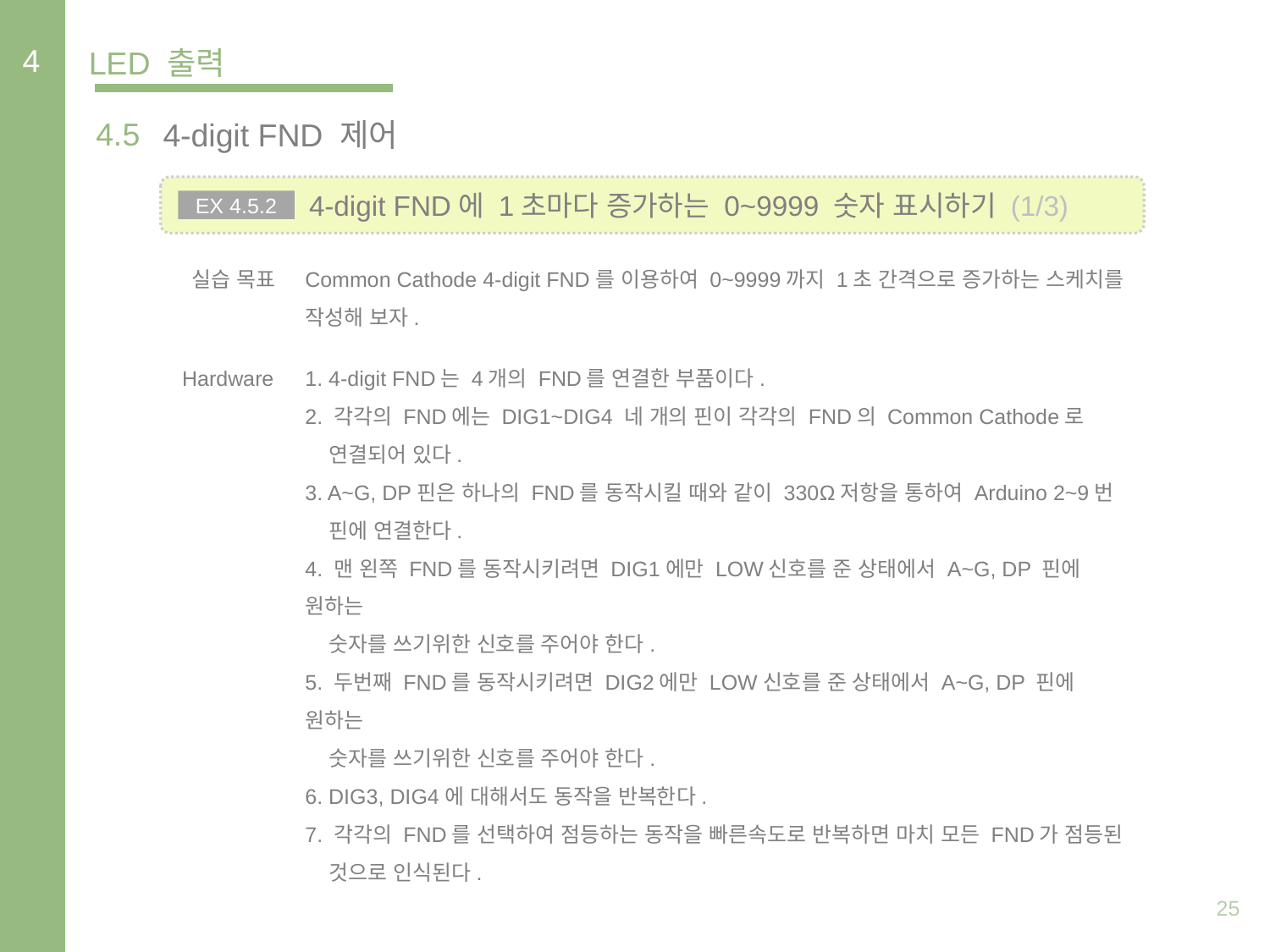

4
LED 출력
4.5
4-digit FND 제어
                 4-digit FND에 1초마다 증가하는 0~9999 숫자 표시하기 (1/3)
EX 4.5.2
실습 목표
Common Cathode 4-digit FND를 이용하여 0~9999까지 1초 간격으로 증가하는 스케치를 작성해 보자.
Hardware
1. 4-digit FND는 4개의 FND를 연결한 부품이다.
2. 각각의 FND에는 DIG1~DIG4 네 개의 핀이 각각의 FND의 Common Cathode로
    연결되어 있다.
3. A~G, DP핀은 하나의 FND를 동작시킬 때와 같이 330Ω저항을 통하여 Arduino 2~9번
    핀에 연결한다.
4. 맨 왼쪽 FND를 동작시키려면 DIG1에만 LOW신호를 준 상태에서 A~G, DP 핀에 원하는
    숫자를 쓰기위한 신호를 주어야 한다.
5. 두번째 FND를 동작시키려면 DIG2에만 LOW신호를 준 상태에서 A~G, DP 핀에 원하는
    숫자를 쓰기위한 신호를 주어야 한다.
6. DIG3, DIG4에 대해서도 동작을 반복한다.
7. 각각의 FND를 선택하여 점등하는 동작을 빠른속도로 반복하면 마치 모든 FND가 점등된
    것으로 인식된다.
25